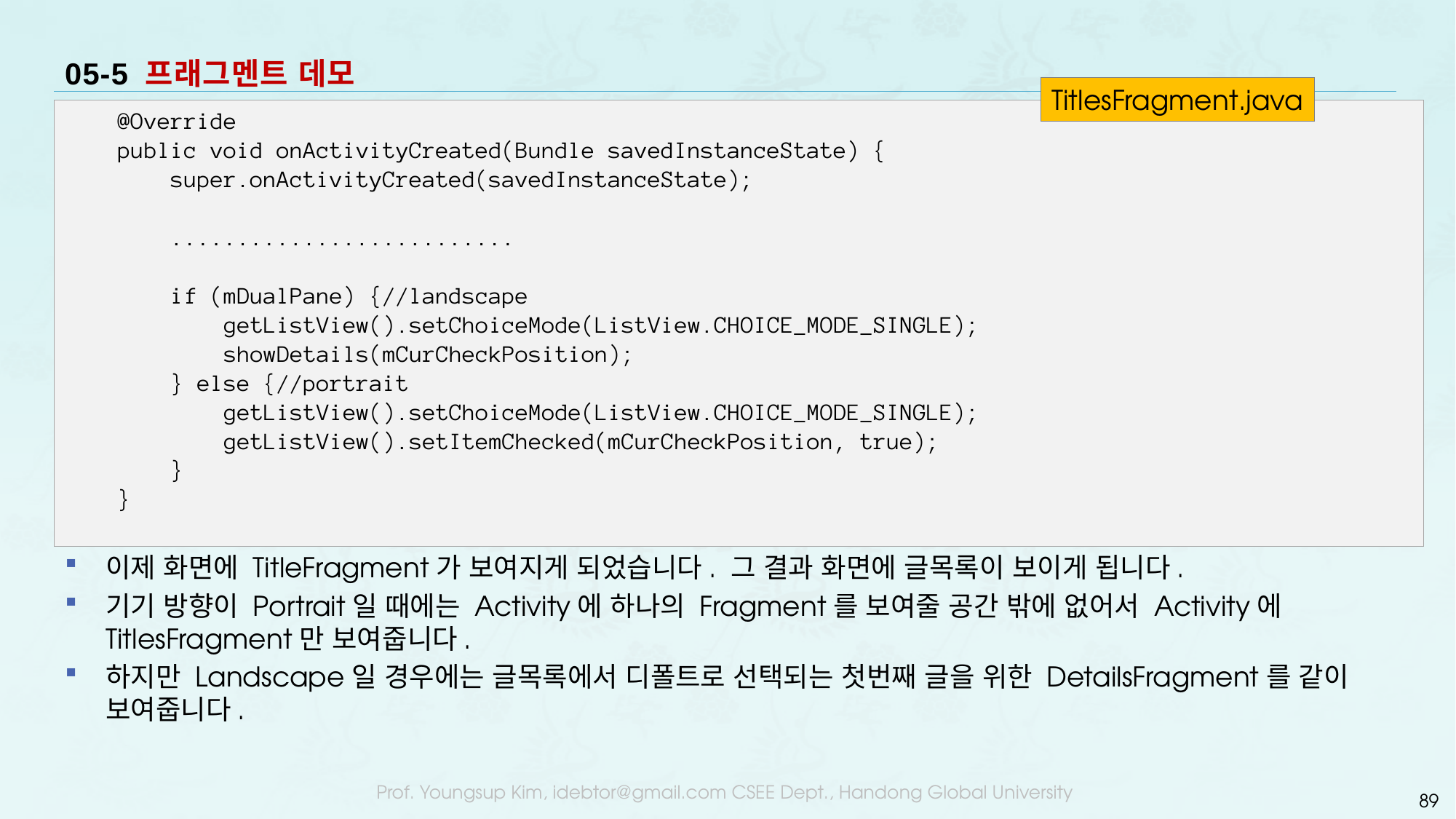

# 05-5 프래그멘트 데모
TitlesFragment.java

이제 화면에 TitleFragment가 보여지게 되었습니다. 그 결과 화면에 글목록이 보이게 됩니다.
기기 방향이 Portrait일 때에는 Activity에 하나의 Fragment를 보여줄 공간 밖에 없어서 Activity에 TitlesFragment만 보여줍니다.
하지만 Landscape일 경우에는 글목록에서 디폴트로 선택되는 첫번째 글을 위한 DetailsFragment를 같이 보여줍니다.
    @Override
    public void onActivityCreated(Bundle savedInstanceState) {
        super.onActivityCreated(savedInstanceState);

        ..........................

        if (mDualPane) {//landscape
            getListView().setChoiceMode(ListView.CHOICE_MODE_SINGLE);
            showDetails(mCurCheckPosition);
        } else {//portrait
            getListView().setChoiceMode(ListView.CHOICE_MODE_SINGLE);
            getListView().setItemChecked(mCurCheckPosition, true);
        }
    }

89